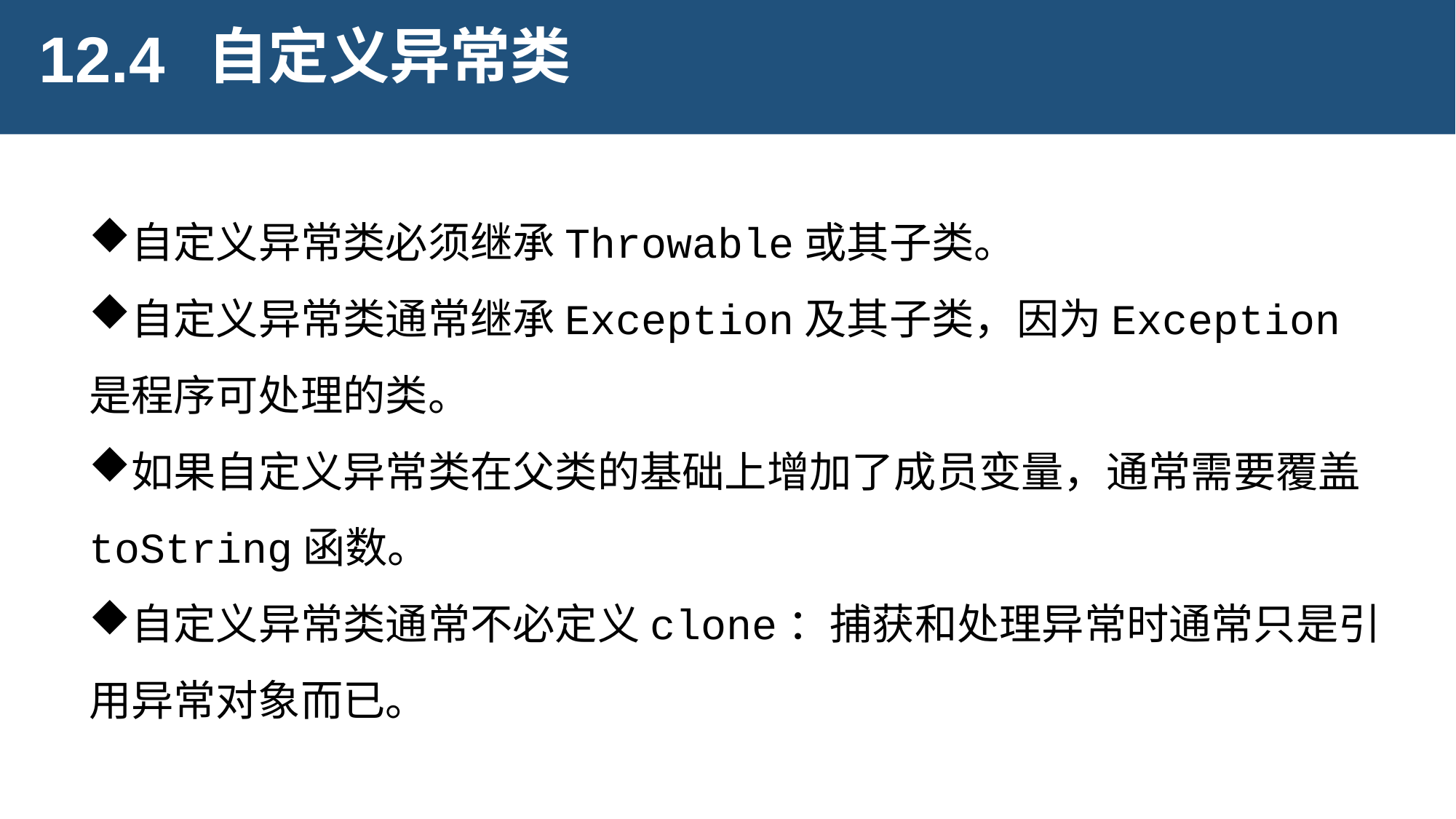

自定义异常类
12.4
自定义异常类必须继承Throwable或其子类。
自定义异常类通常继承Exception及其子类，因为Exception是程序可处理的类。
如果自定义异常类在父类的基础上增加了成员变量，通常需要覆盖toString函数。
自定义异常类通常不必定义clone：捕获和处理异常时通常只是引用异常对象而已。